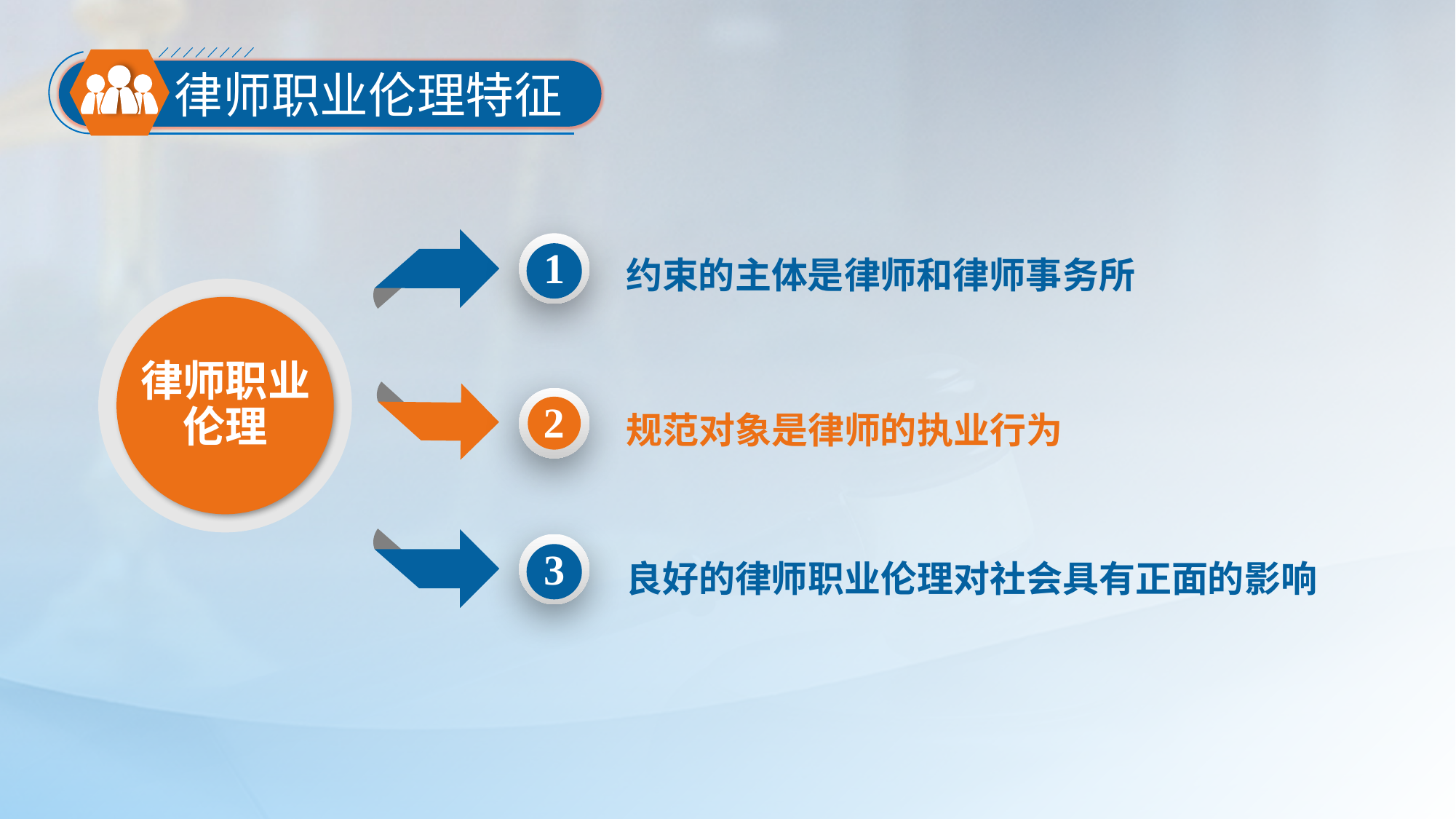

律师职业伦理特征

1

约束的主体是律师和律师事务所

律师职业伦理

2
规范对象是律师的执业行为

3

良好的律师职业伦理对社会具有正面的影响